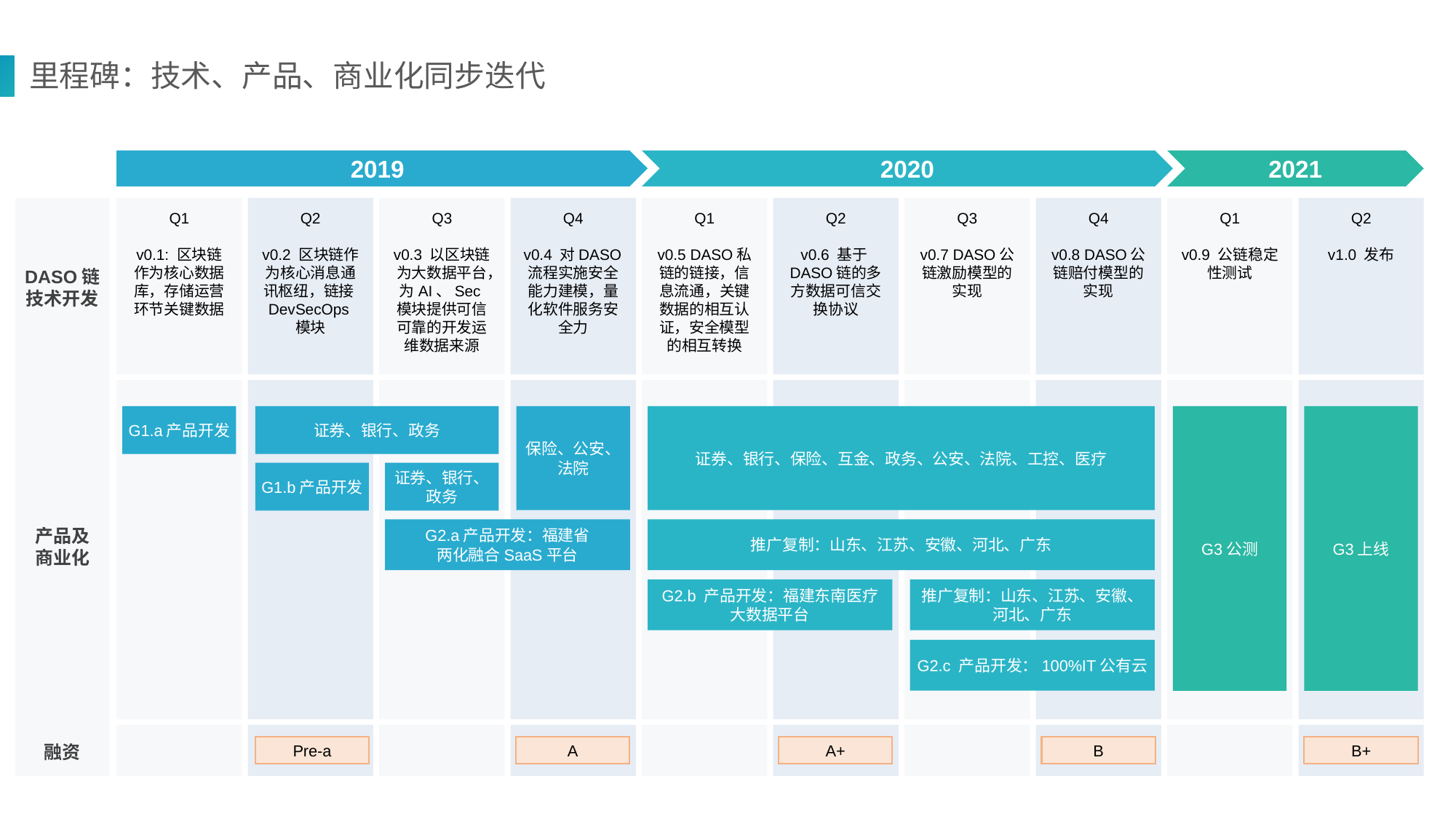

# 里程碑：技术、产品、商业化同步迭代
2019
2020
2021

Q1

v0.1: 区块链作为核心数据库，存储运营环节关键数据
Q2

v0.2 区块链作为核心消息通讯枢纽，链接DevSecOps模块
Q3

v0.3 以区块链为大数据平台，为AI、Sec模块提供可信可靠的开发运维数据来源
Q4

v0.4 对DASO流程实施安全能力建模，量化软件服务安全力
Q1

v0.5 DASO私链的链接，信息流通，关键数据的相互认证，安全模型的相互转换
Q2

v0.6 基于DASO链的多方数据可信交换协议
Q3

v0.7 DASO公链激励模型的实现
Q4

v0.8 DASO公链赔付模型的实现
Q1

v0.9 公链稳定性测试
Q2

v1.0 发布
DASO链技术开发

G1.a产品开发
证券、银行、政务
保险、公安、
法院
证券、银行、保险、互金、政务、公安、法院、工控、医疗
G3公测
G3上线
G1.b产品开发
证券、银行、
政务
产品及
商业化
G2.a产品开发：福建省
两化融合SaaS平台
推广复制：山东、江苏、安徽、河北、广东
G2.b 产品开发：福建东南医疗
大数据平台
推广复制：山东、江苏、安徽、
河北、广东
G2.c 产品开发：100%IT公有云

融资
Pre-a
A
A+
B
B+